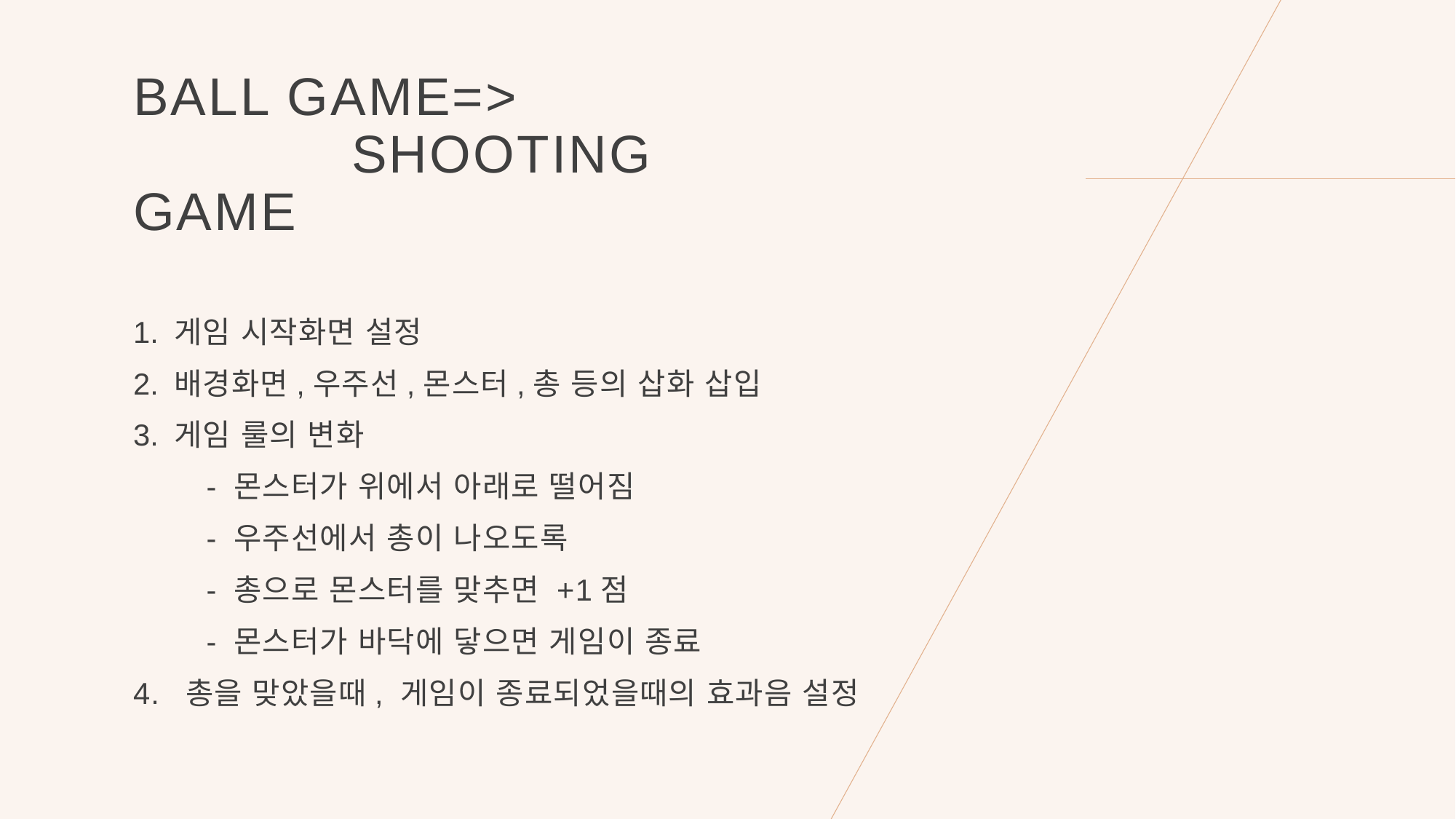

# Ball game=> shooting game
게임 시작화면 설정
배경화면,우주선,몬스터,총 등의 삽화 삽입
게임 룰의 변화
        - 몬스터가 위에서 아래로 떨어짐
        - 우주선에서 총이 나오도록
        - 총으로 몬스터를 맞추면 +1점
        - 몬스터가 바닥에 닿으면 게임이 종료
4.  총을 맞았을때, 게임이 종료되었을때의 효과음 설정